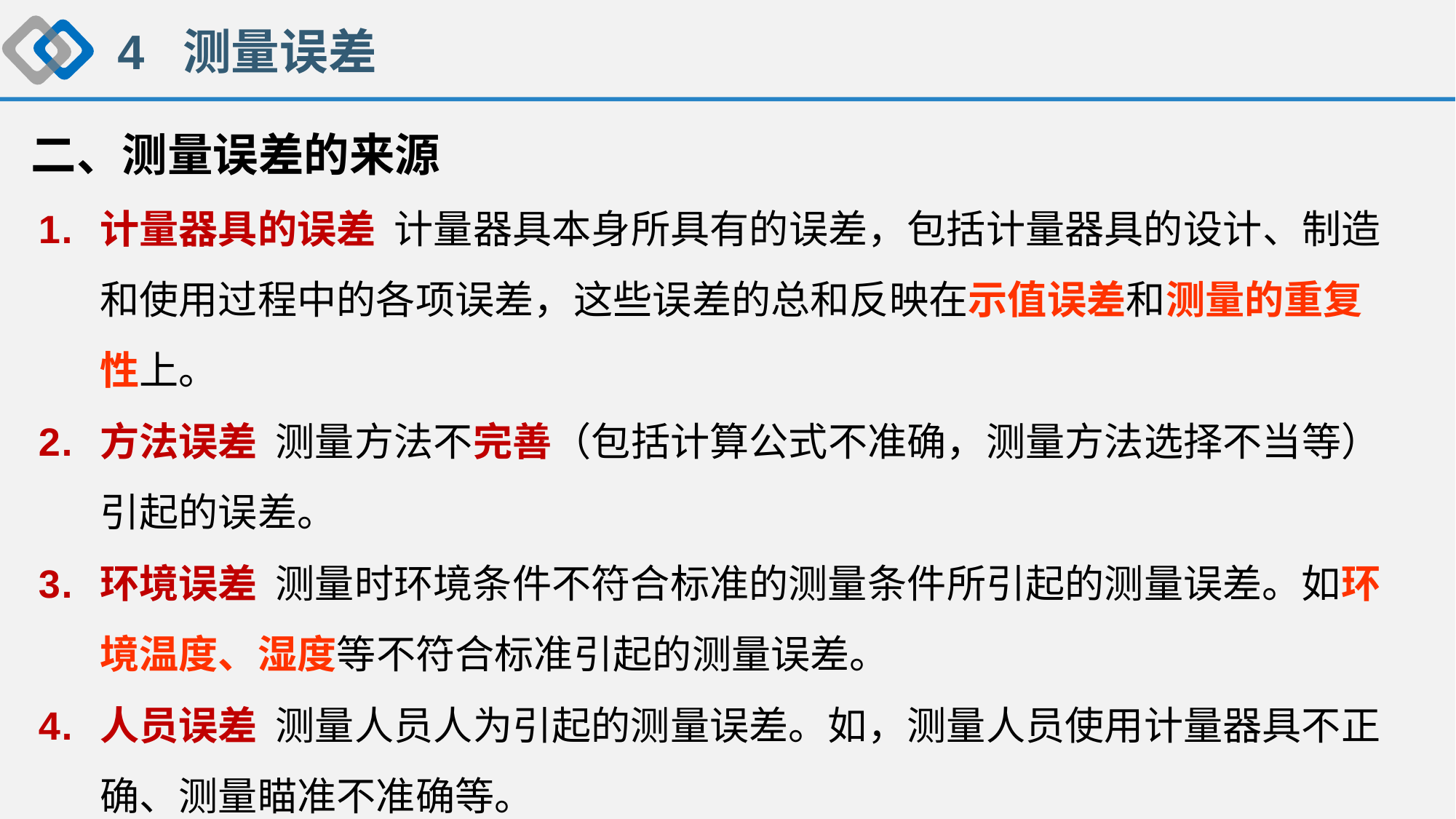

4  测量误差
二、测量误差的来源
计量器具的误差  计量器具本身所具有的误差，包括计量器具的设计、制造和使用过程中的各项误差，这些误差的总和反映在示值误差和测量的重复性上。
方法误差  测量方法不完善（包括计算公式不准确，测量方法选择不当等）引起的误差。
环境误差  测量时环境条件不符合标准的测量条件所引起的测量误差。如环境温度、湿度等不符合标准引起的测量误差。
人员误差  测量人员人为引起的测量误差。如，测量人员使用计量器具不正确、测量瞄准不准确等。